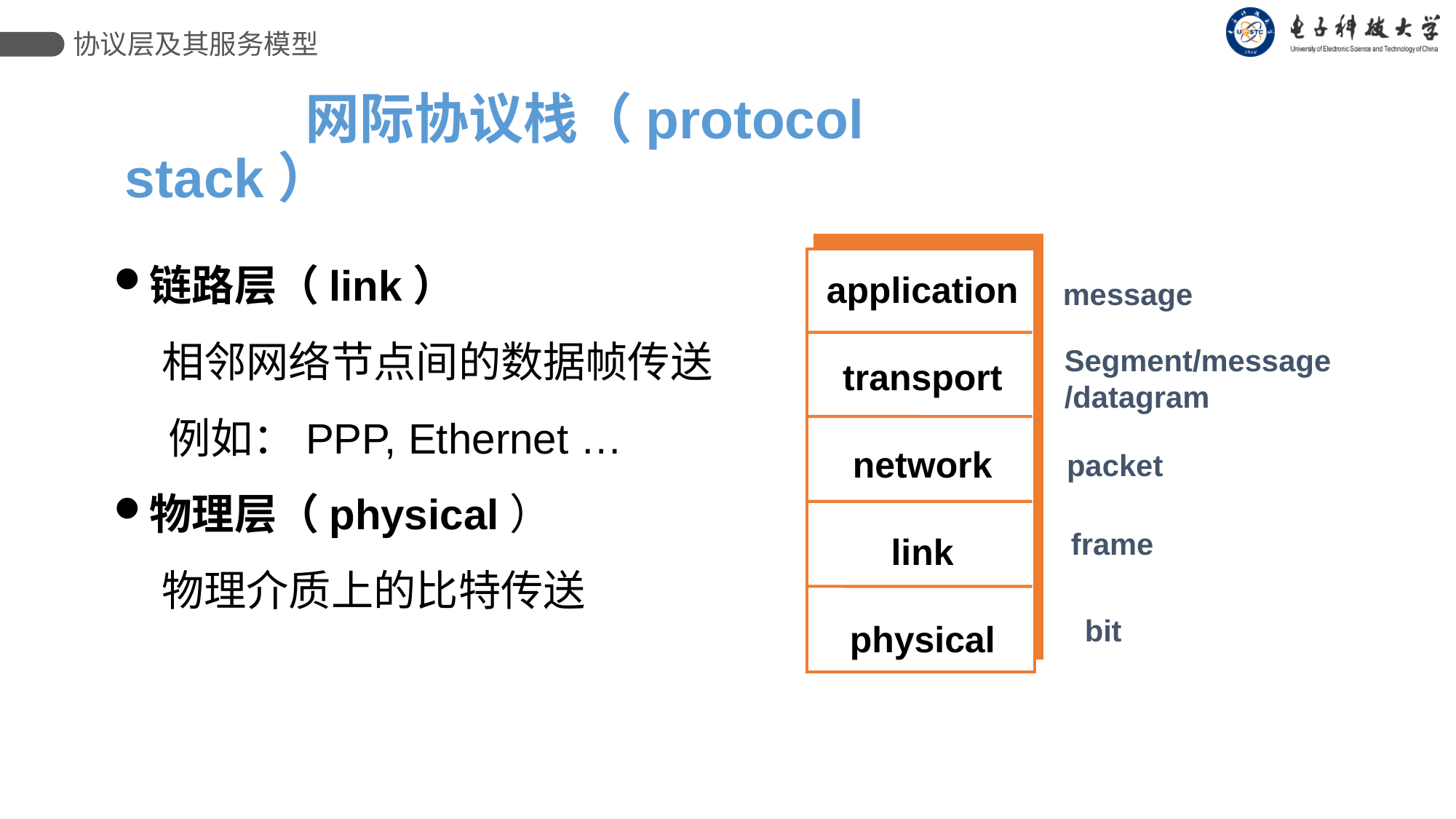

协议层及其服务模型
                  网际协议栈（protocol stack）
链路层（link）
    相邻网络节点间的数据帧传送
例如：PPP, Ethernet …
物理层（physical）
    物理介质上的比特传送

application

transport

network

link

physical

message
Segment/message
/datagram
packet
frame
bit